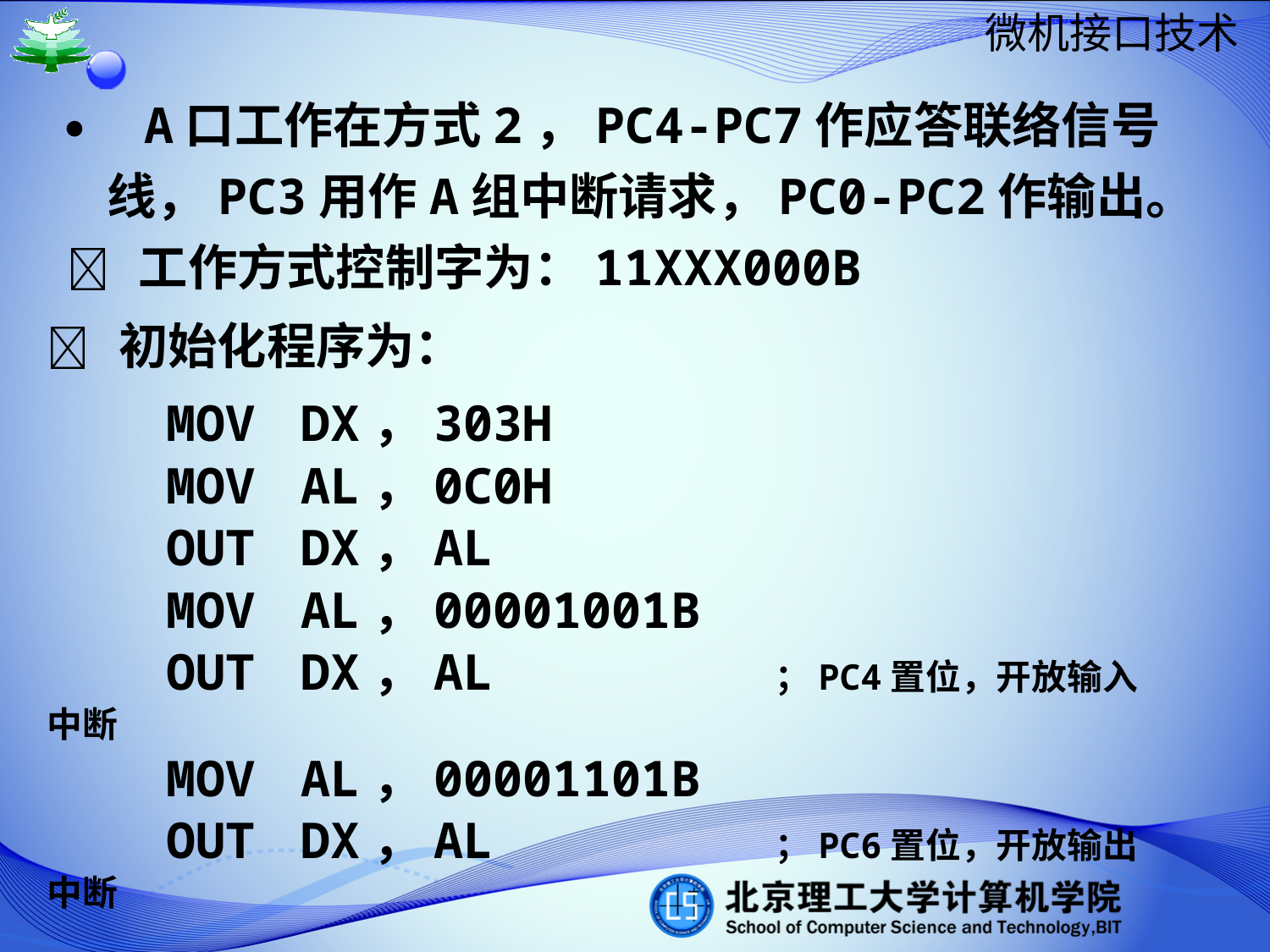

•  A口工作在方式2，PC4-PC7作应答联络信号线，PC3用作A组中断请求，PC0-PC2作输出。
•  工作方式控制字为：11XXX000B
•  初始化程序为：
    MOV	DX，303H
    MOV	AL，0C0H
    OUT	DX，AL
    MOV	AL，00001001B
    OUT	DX，AL	       ；PC4置位，开放输入中断
    MOV	AL，00001101B
    OUT	DX，AL	       ；PC6置位，开放输出中断